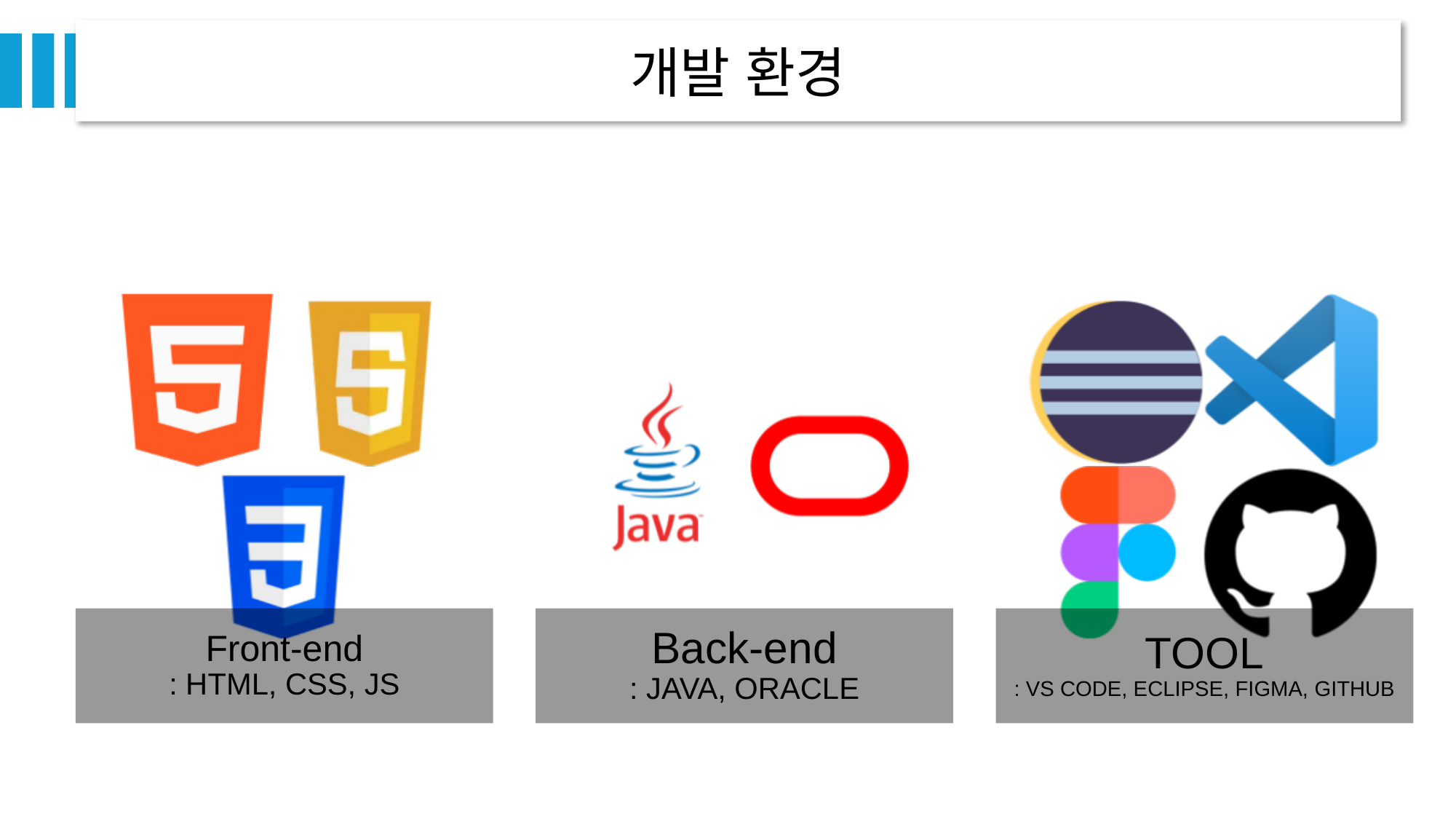

개발 환경

Front-end
: HTML, CSS, JS
Back-end
: JAVA, ORACLE
TOOL
: VS CODE, ECLIPSE, FIGMA, GITHUB